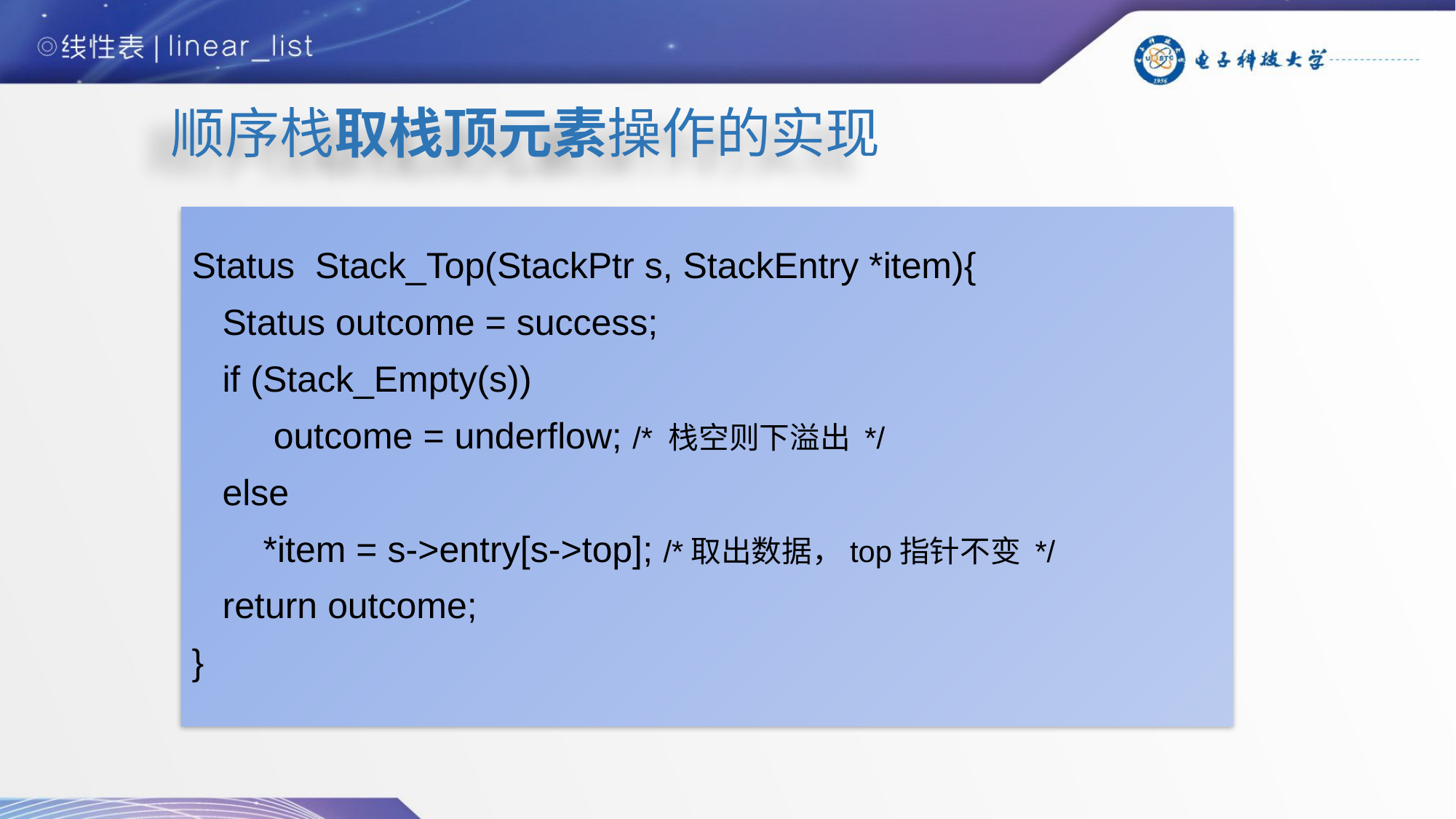

# 顺序栈取栈顶元素操作的实现
Status  Stack_Top(StackPtr s, StackEntry *item){
   Status outcome = success;
   if (Stack_Empty(s))
        outcome = underflow; /* 栈空则下溢出 */
   else
       *item = s->entry[s->top]; /*取出数据，top指针不变 */
   return outcome;
}